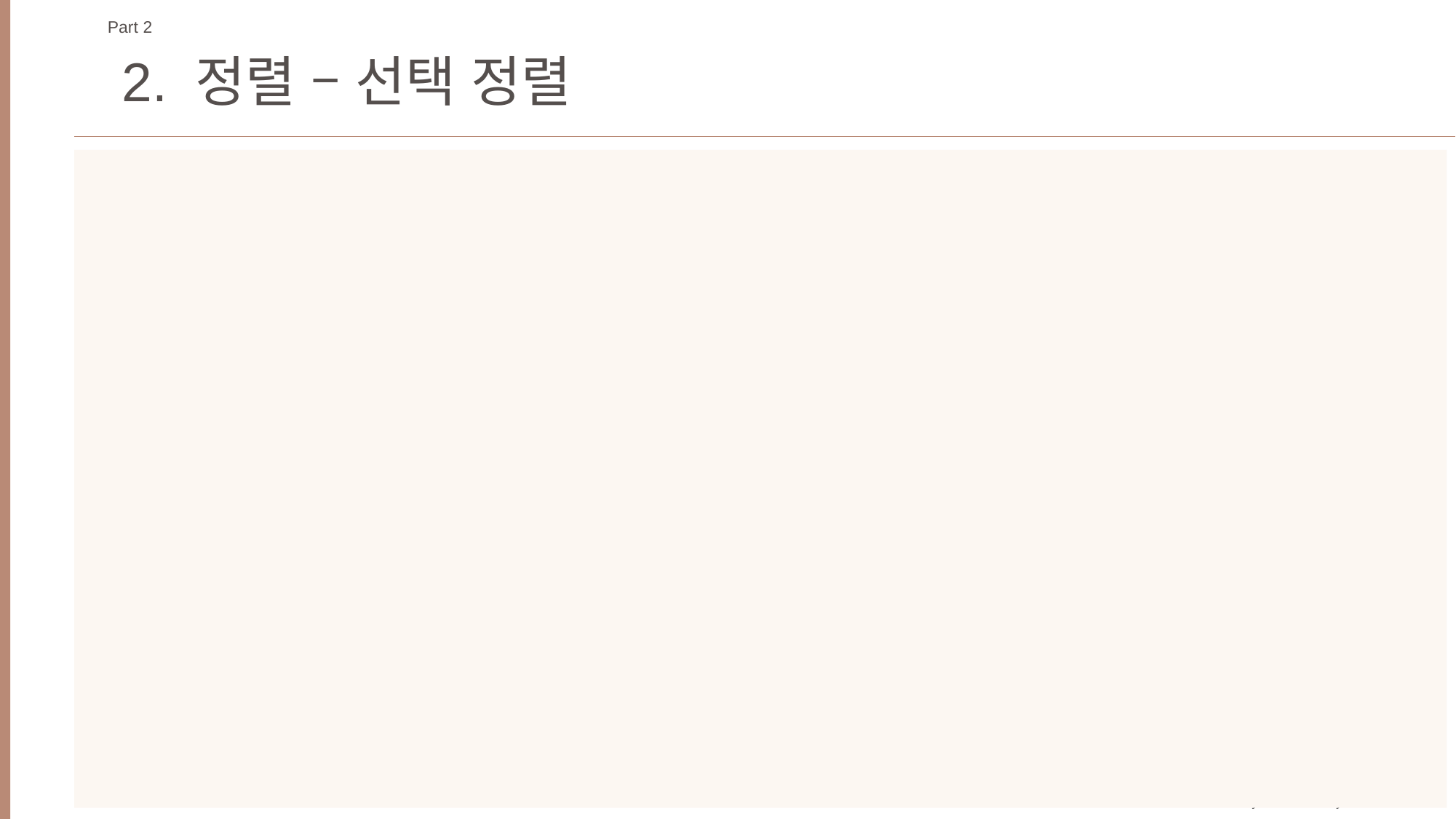

Part 2
2. 정렬 – 선택 정렬